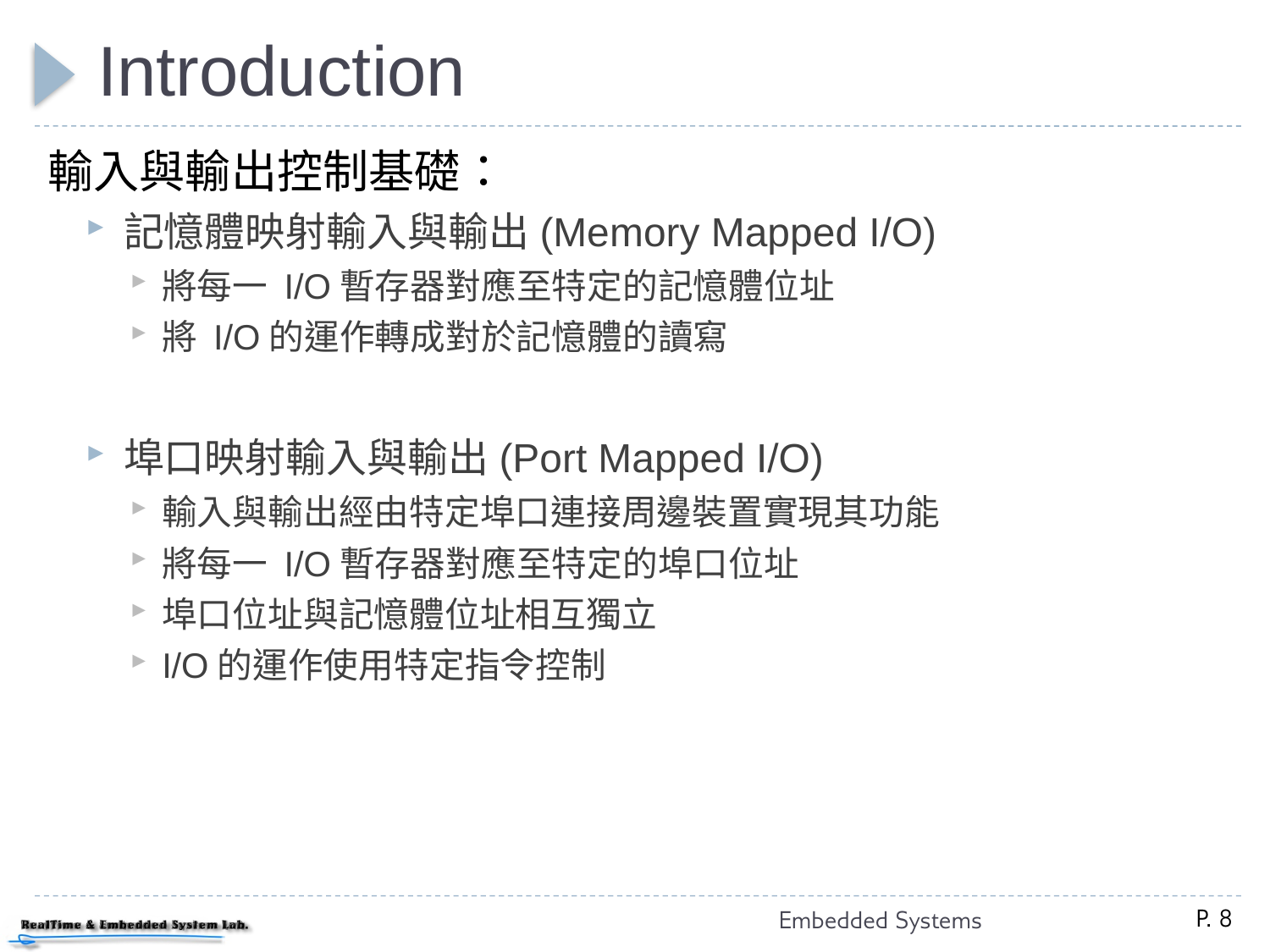

# Introduction
輸入與輸出控制基礎：
記憶體映射輸入與輸出(Memory Mapped I/O)
將每一 I/O暫存器對應至特定的記憶體位址
將 I/O的運作轉成對於記憶體的讀寫

埠口映射輸入與輸出(Port Mapped I/O)
輸入與輸出經由特定埠口連接周邊裝置實現其功能
將每一 I/O暫存器對應至特定的埠口位址
埠口位址與記憶體位址相互獨立
I/O的運作使用特定指令控制

Embedded Systems